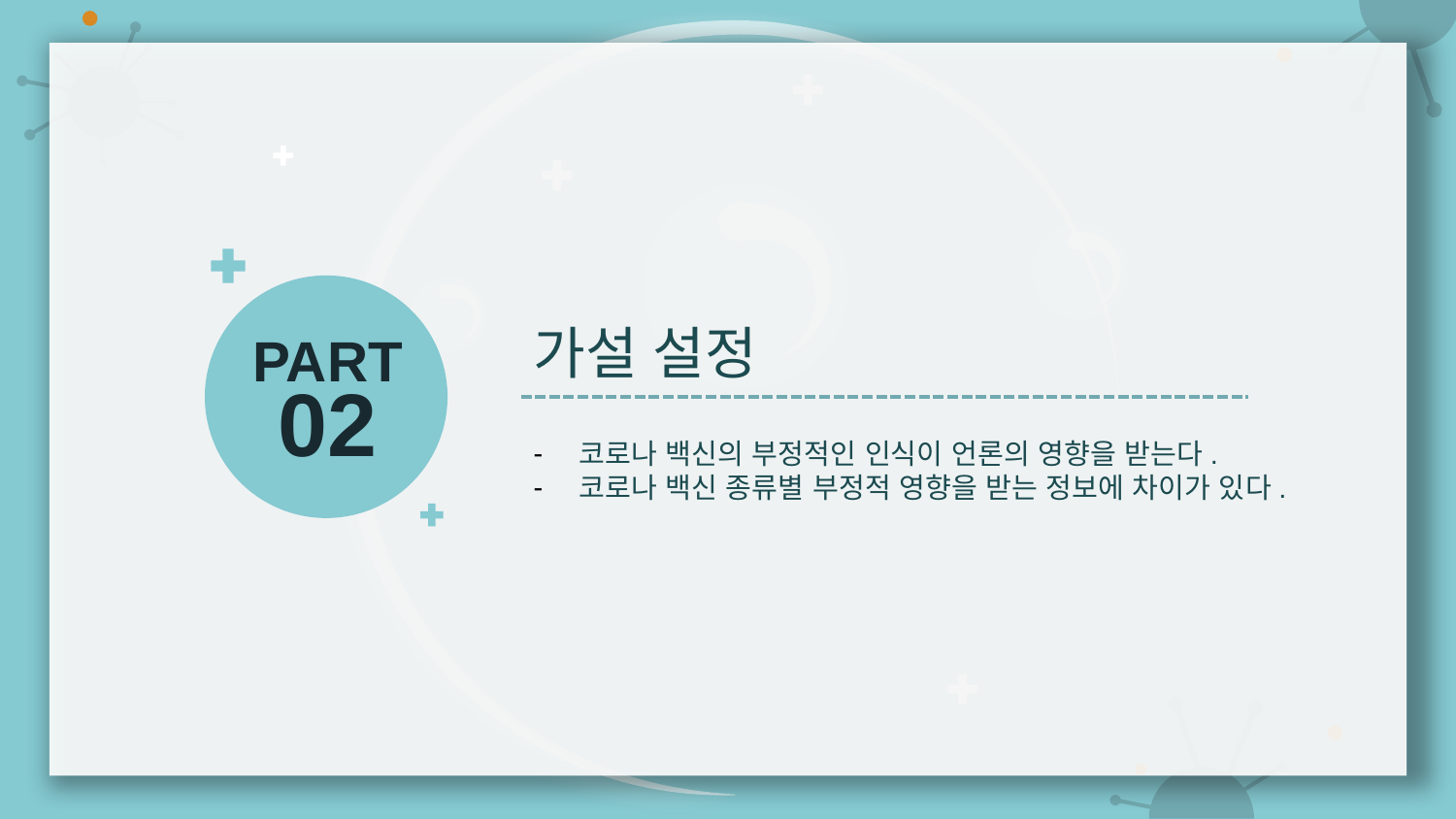

가설 설정
코로나 백신의 부정적인 인식이 언론의 영향을 받는다.
코로나 백신 종류별 부정적 영향을 받는 정보에 차이가 있다.

PART
02